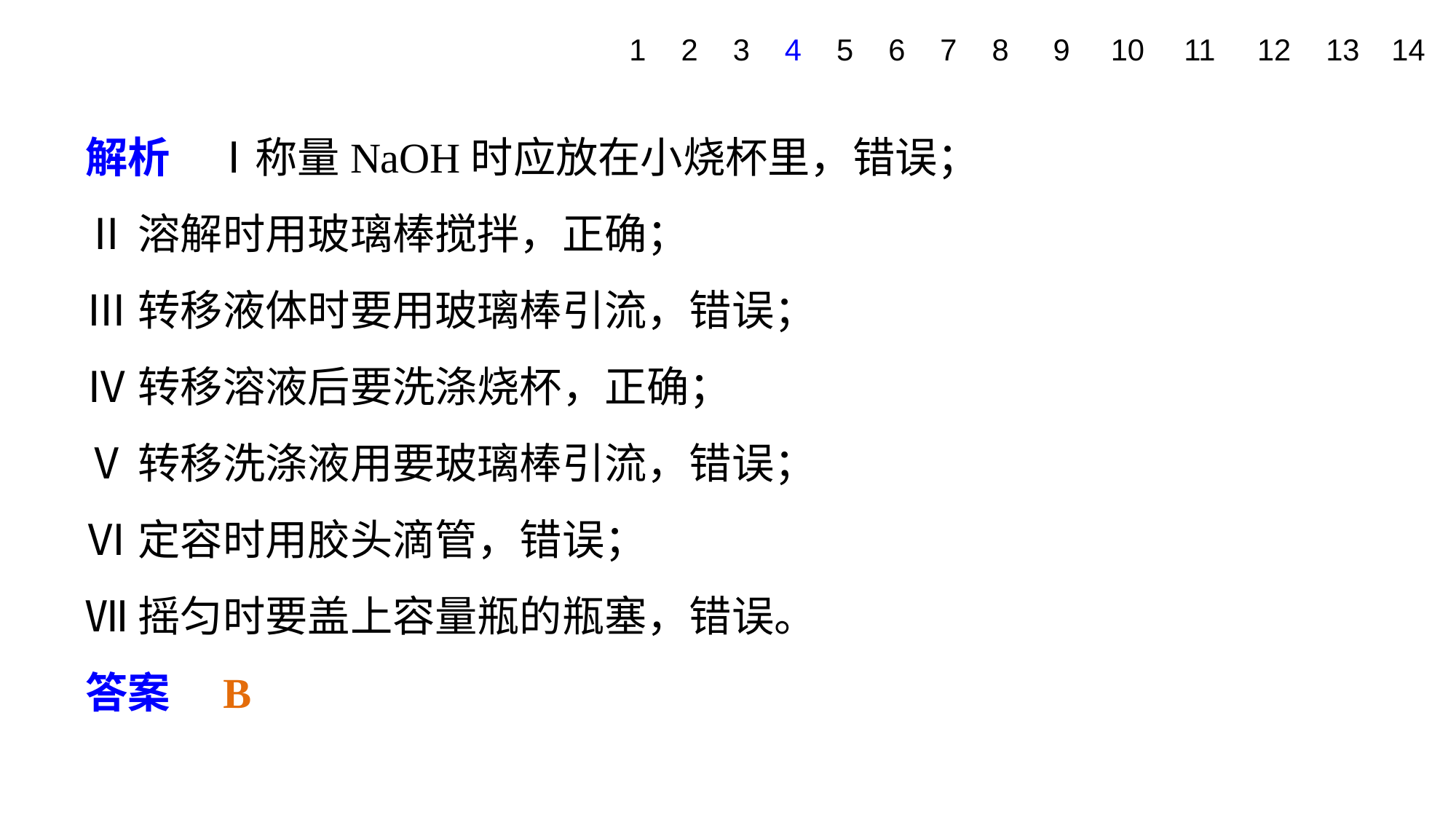

1
2
3
4
5
6
7
8
9
10
11
12
13
14
解析　Ⅰ称量NaOH时应放在小烧杯里，错误；
Ⅱ溶解时用玻璃棒搅拌，正确；
Ⅲ转移液体时要用玻璃棒引流，错误；
Ⅳ转移溶液后要洗涤烧杯，正确；
Ⅴ转移洗涤液用要玻璃棒引流，错误；
Ⅵ定容时用胶头滴管，错误；
Ⅶ摇匀时要盖上容量瓶的瓶塞，错误。
答案　B